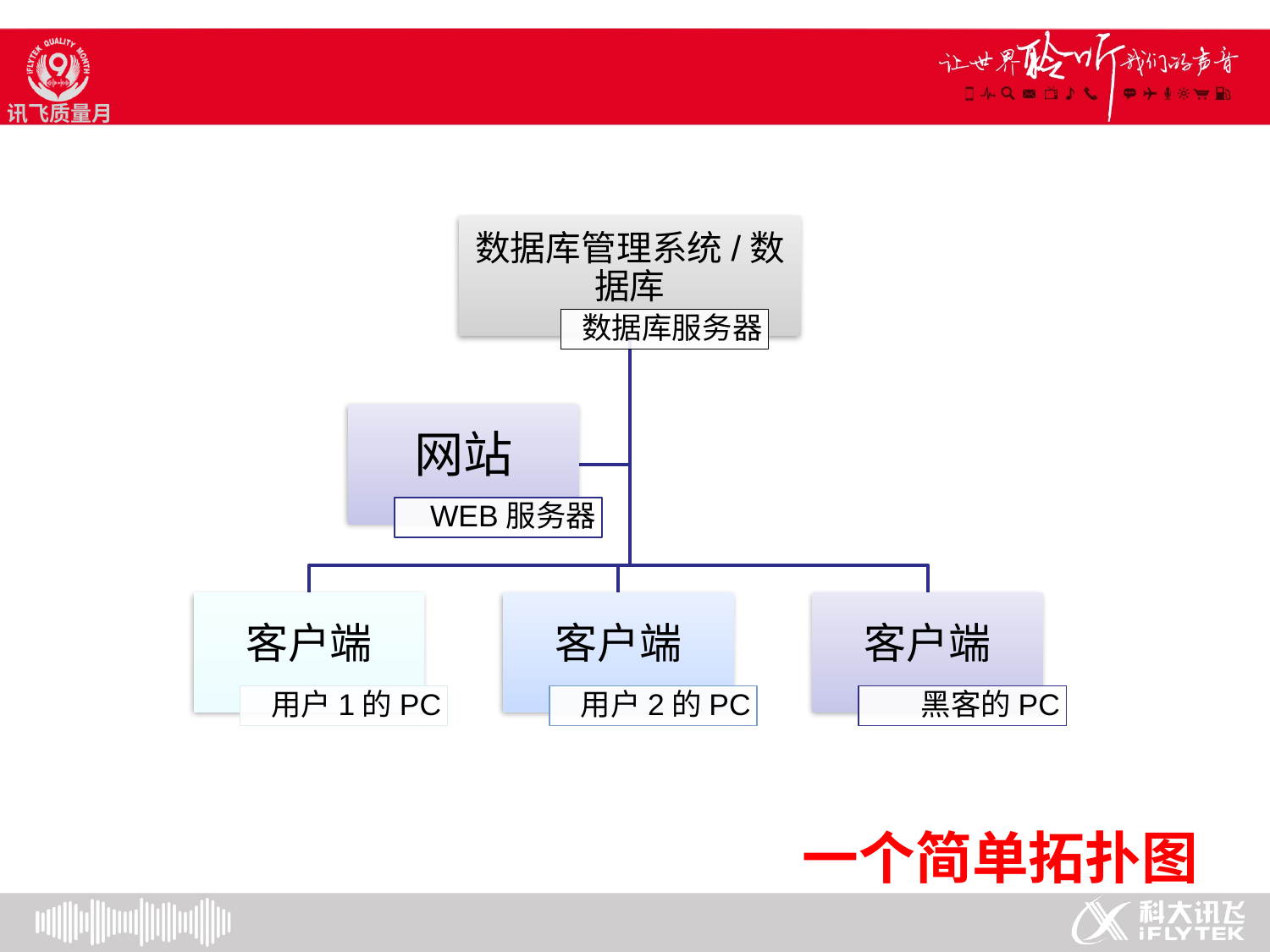

数据库管理系统/数据库
数据库服务器
客户端
用户1的PC
客户端
用户2的PC
客户端
黑客的PC
网站
WEB服务器
# 一个简单拓扑图